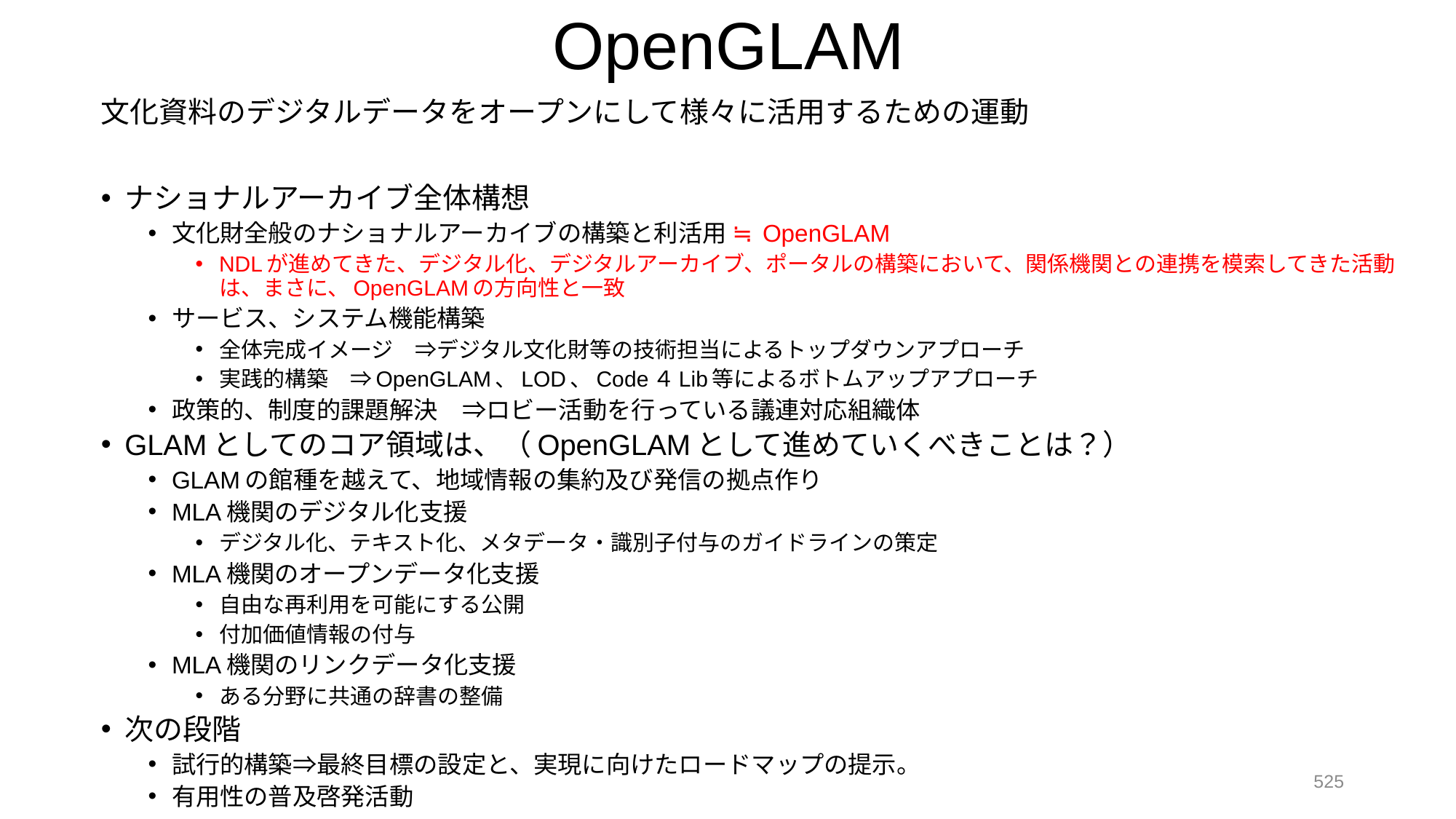

# OpenGLAM
文化資料のデジタルデータをオープンにして様々に活用するための運動

ナショナルアーカイブ全体構想
文化財全般のナショナルアーカイブの構築と利活用 ≒ OpenGLAM
NDLが進めてきた、デジタル化、デジタルアーカイブ、ポータルの構築において、関係機関との連携を模索してきた活動は、まさに、OpenGLAMの方向性と一致
サービス、システム機能構築
全体完成イメージ　⇒デジタル文化財等の技術担当によるトップダウンアプローチ
実践的構築　⇒OpenGLAM、LOD、Code４Lib等によるボトムアップアプローチ
政策的、制度的課題解決　⇒ロビー活動を行っている議連対応組織体
GLAMとしてのコア領域は、（OpenGLAMとして進めていくべきことは？）
GLAMの館種を越えて、地域情報の集約及び発信の拠点作り
MLA機関のデジタル化支援
デジタル化、テキスト化、メタデータ・識別子付与のガイドラインの策定
MLA機関のオープンデータ化支援
自由な再利用を可能にする公開
付加価値情報の付与
MLA機関のリンクデータ化支援
ある分野に共通の辞書の整備
次の段階
試行的構築⇒最終目標の設定と、実現に向けたロードマップの提示。
有用性の普及啓発活動

525